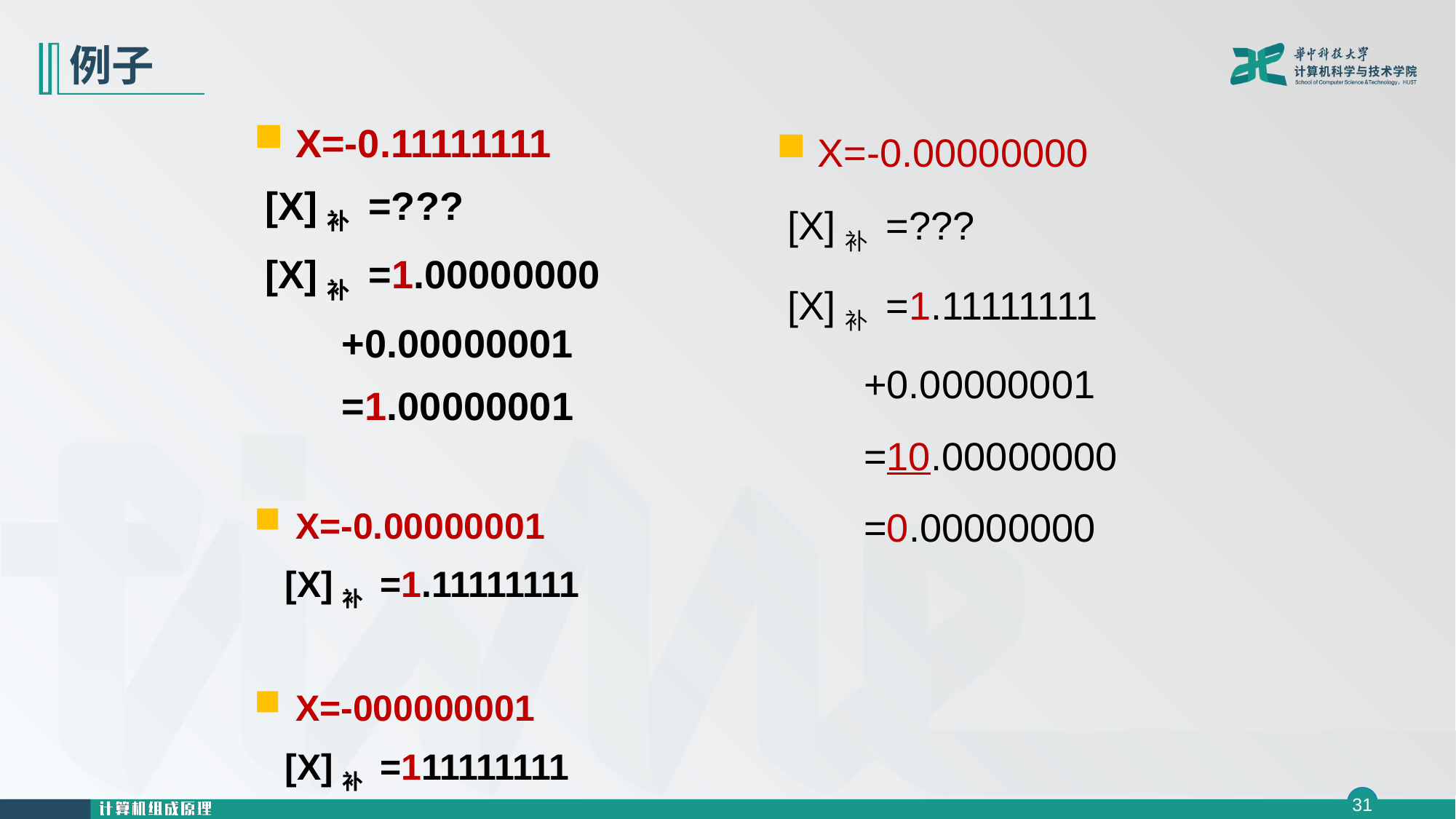

# 例子
X=-0.11111111
 [X]补 =???
 [X]补 =1.00000000
        +0.00000001
        =1.00000001

X=-0.00000001
   [X]补 =1.11111111

X=-000000001
   [X]补 =111111111

X=-0.00000000
 [X]补 =???
 [X]补 =1.11111111
        +0.00000001
        =10.00000000
        =0.00000000